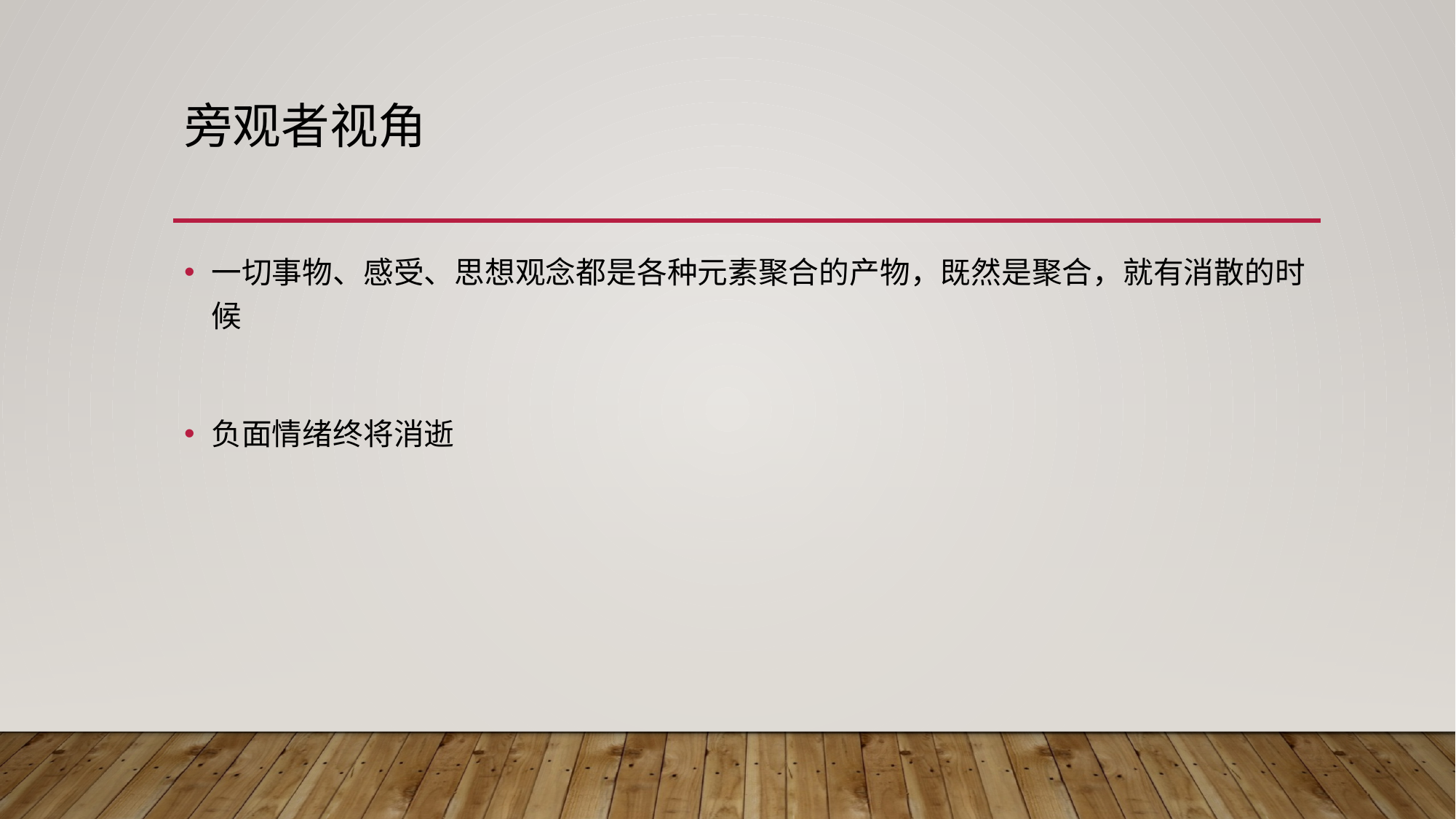

# 旁观者视角
一切事物、感受、思想观念都是各种元素聚合的产物，既然是聚合，就有消散的时候

负面情绪终将消逝